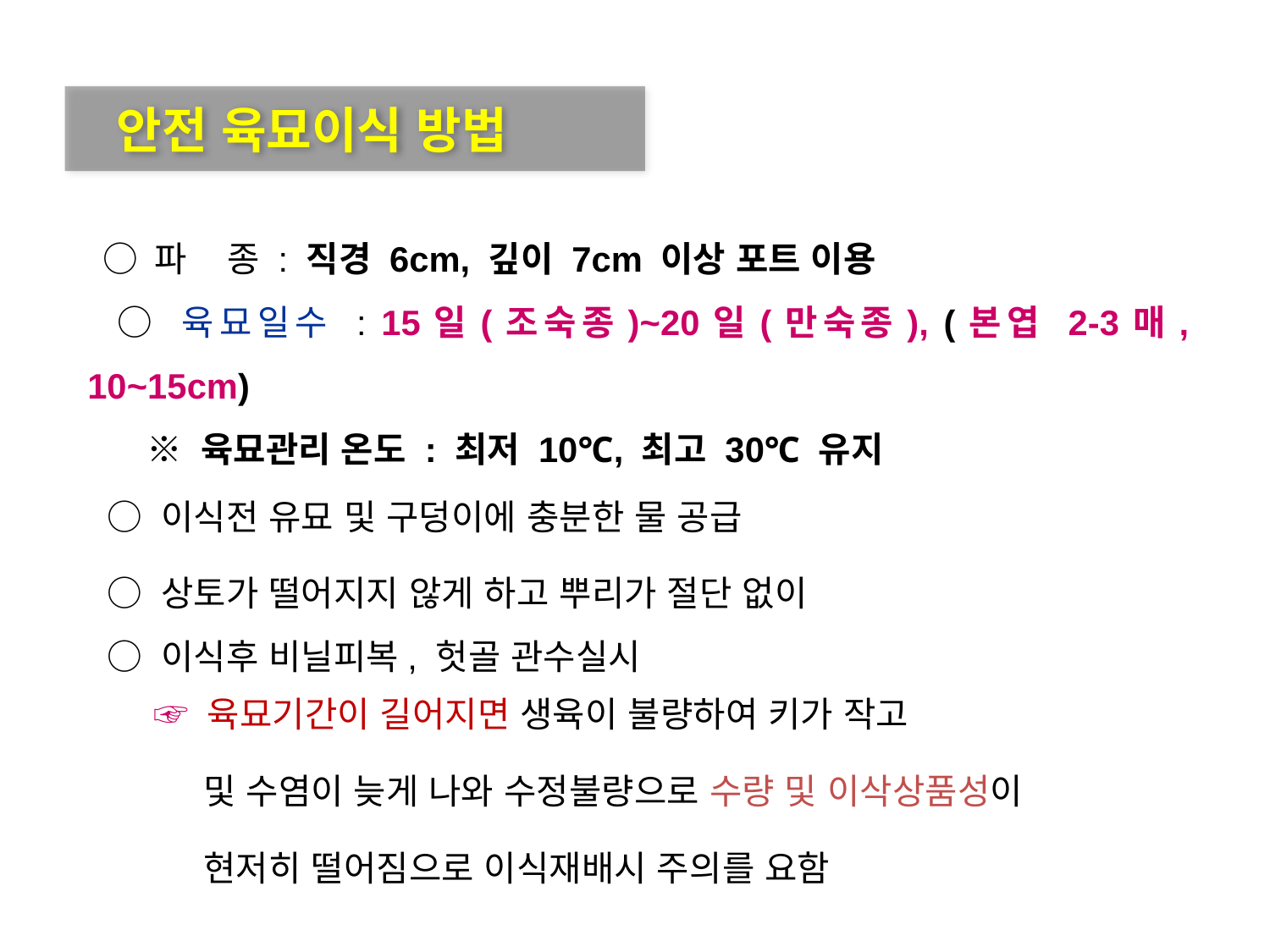

안전 육묘이식 방법
 안전 육묘이식 방법
  ○ 파    종 : 직경 6cm, 깊이 7cm 이상 포트 이용
  ○ 육묘일수 : 15일(조숙종)~20일(만숙종), (본엽 2-3매, 10~15cm)
      ※ 육묘관리 온도 : 최저 10℃, 최고 30℃ 유지
  ○ 이식전 유묘 및 구덩이에 충분한 물 공급
  ○ 상토가 떨어지지 않게 하고 뿌리가 절단 없이
  ○ 이식후 비닐피복, 헛골 관수실시
| ☞ 육묘기간이 길어지면 생육이 불량하여 키가 작고 및 수염이 늦게 나와 수정불량으로 수량 및 이삭상품성이 현저히 떨어짐으로 이식재배시 주의를 요함 |
| --- |